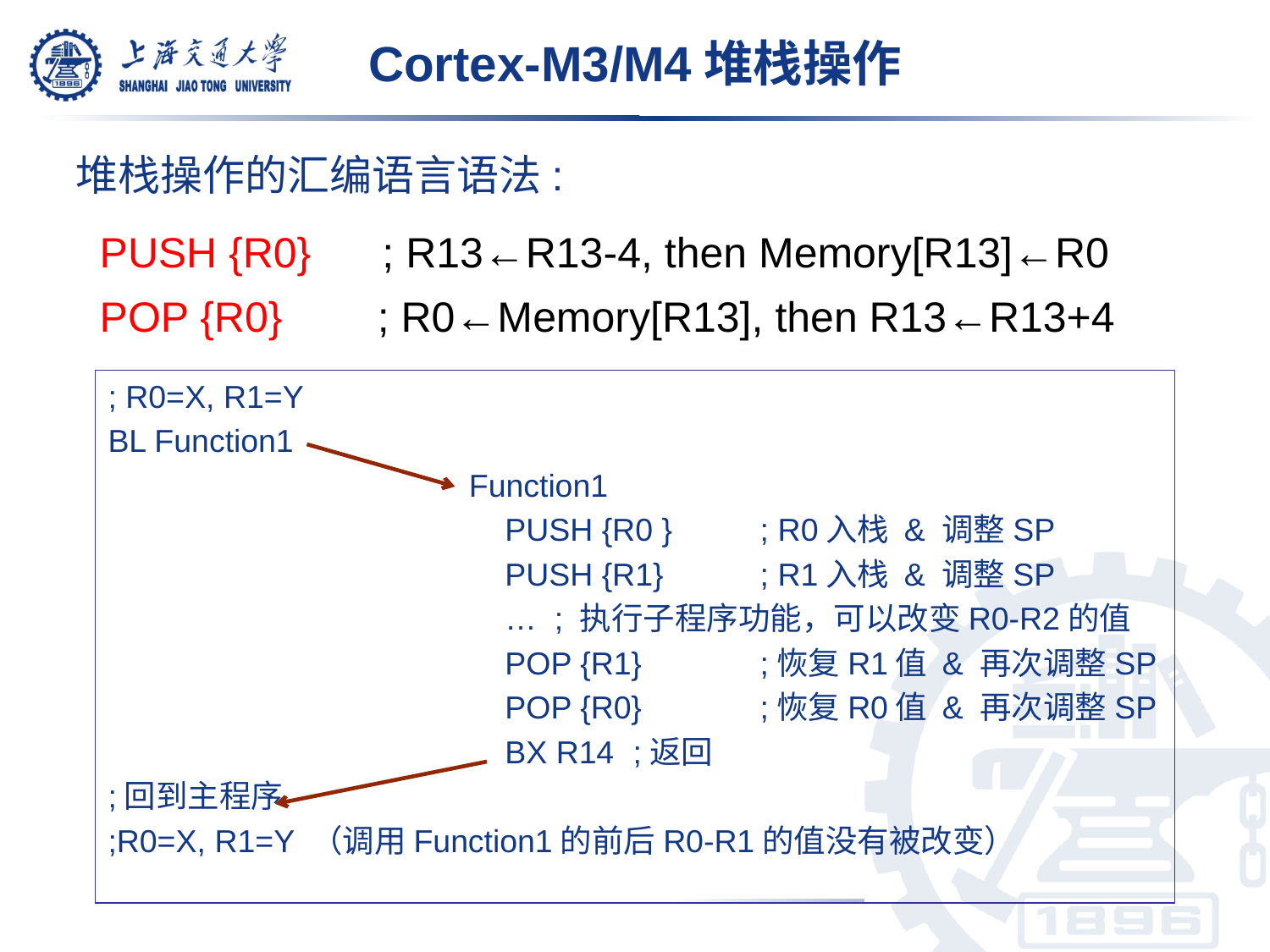

# Cortex-M3/M4堆栈操作
堆栈操作的汇编语言语法:
  PUSH {R0}      ; R13←R13-4, then Memory[R13]←R0
  POP {R0}        ; R0←Memory[R13], then R13←R13+4
; R0=X, R1=Y
BL Function1
Function1
PUSH {R0 }	; R0入栈 & 调整SP
PUSH {R1}	; R1入栈 & 调整SP
…  ; 执行子程序功能，可以改变R0-R2的值
POP {R1}	;恢复R1值 & 再次调整SP
POP {R0} 	;恢复R0值 & 再次调整SP
BX R14 	;返回
;回到主程序
;R0=X, R1=Y （调用Function1的前后R0-R1的值没有被改变）